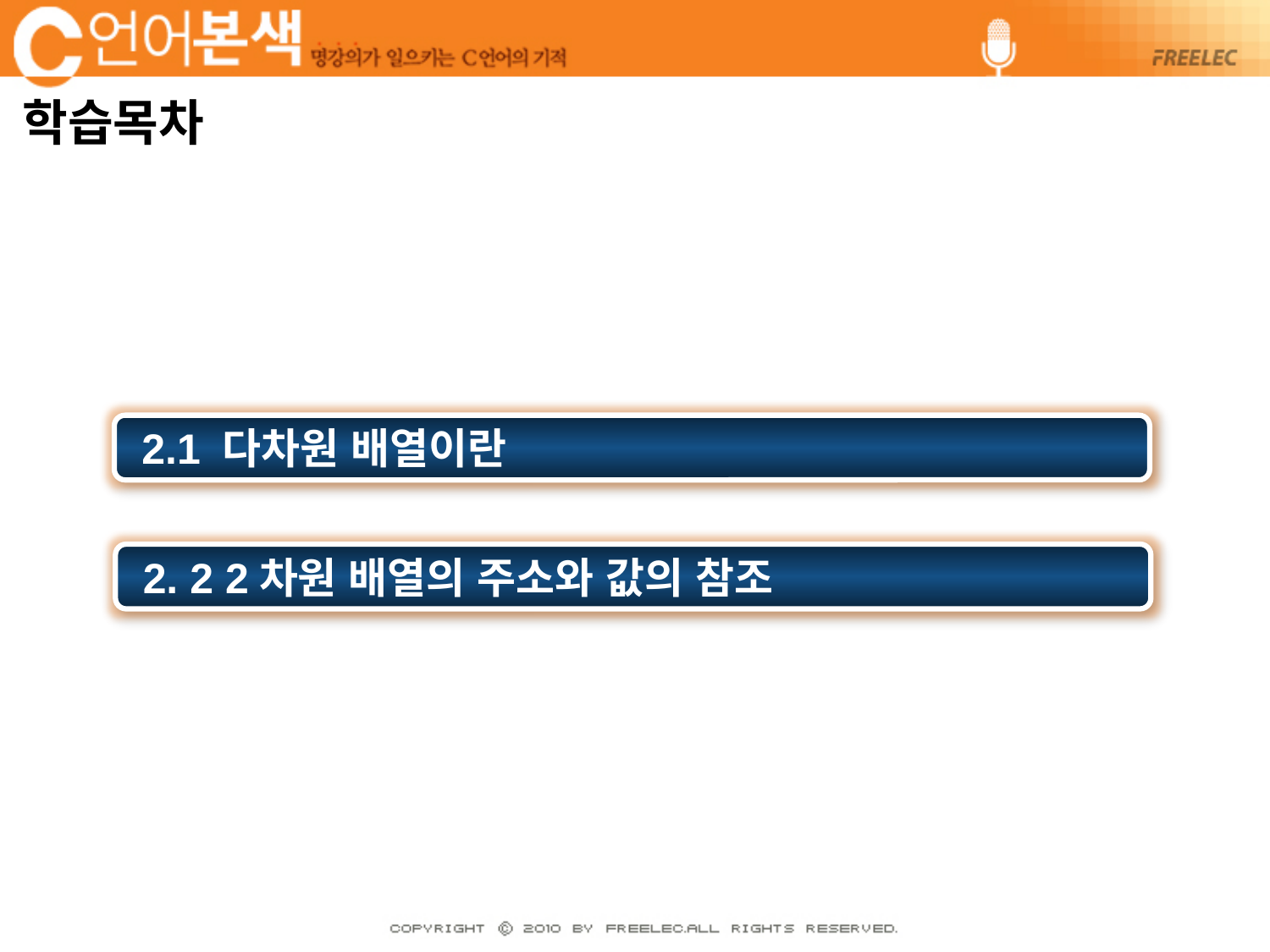

# 학습목차
 2.1 다차원 배열이란
 2. 2 2차원 배열의 주소와 값의 참조